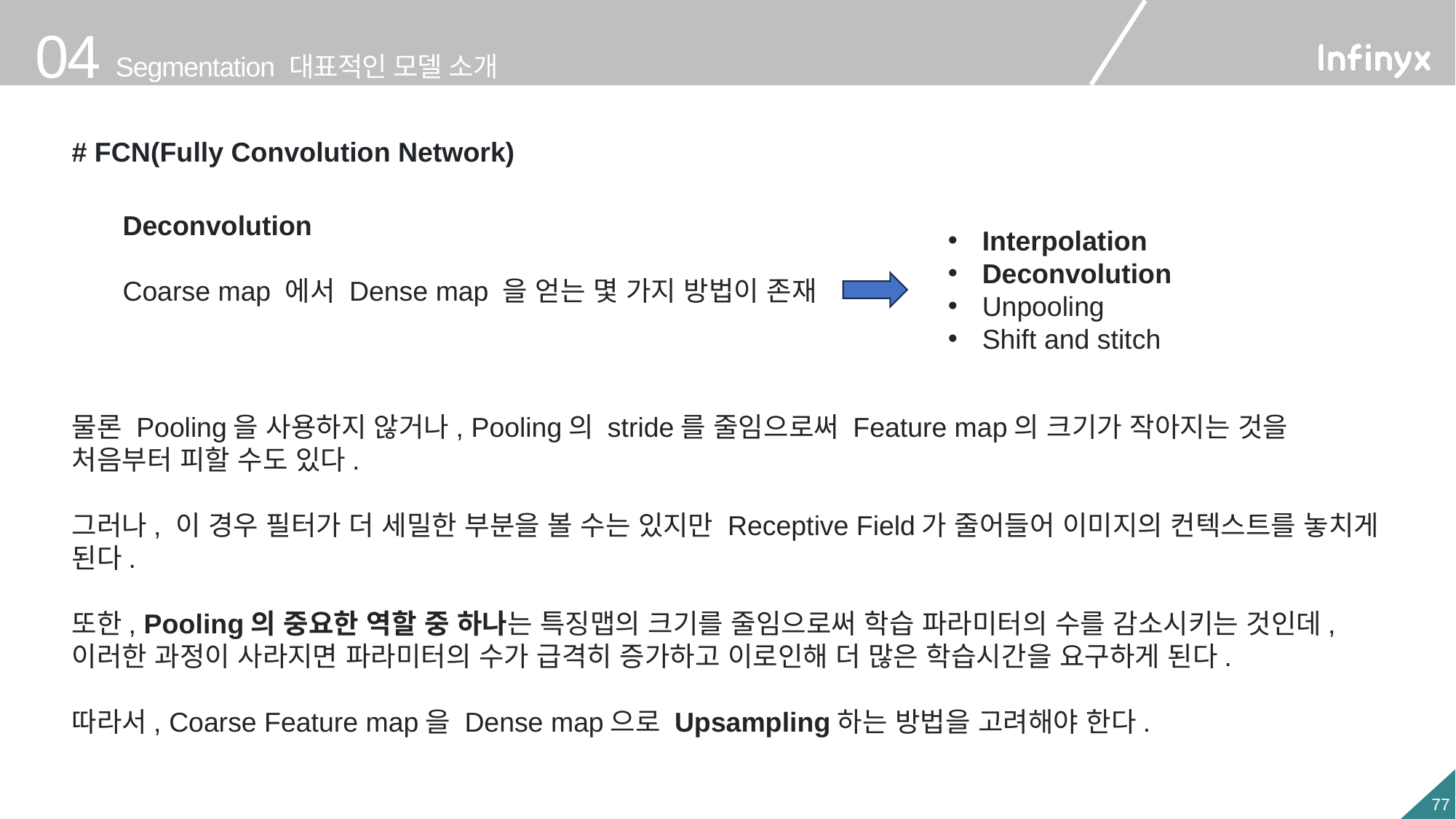

# FCN(Fully Convolution Network)
Deconvolution

Coarse map 에서 Dense map 을 얻는 몇 가지 방법이 존재

Interpolation
Deconvolution
Unpooling
Shift and stitch

물론 Pooling을 사용하지 않거나, Pooling의 stride를 줄임으로써 Feature map의 크기가 작아지는 것을 처음부터 피할 수도 있다.

그러나, 이 경우 필터가 더 세밀한 부분을 볼 수는 있지만 Receptive Field가 줄어들어 이미지의 컨텍스트를 놓치게 된다.

또한, Pooling의 중요한 역할 중 하나는 특징맵의 크기를 줄임으로써 학습 파라미터의 수를 감소시키는 것인데, 이러한 과정이 사라지면 파라미터의 수가 급격히 증가하고 이로인해 더 많은 학습시간을 요구하게 된다.

따라서, Coarse Feature map을 Dense map으로 Upsampling하는 방법을 고려해야 한다.